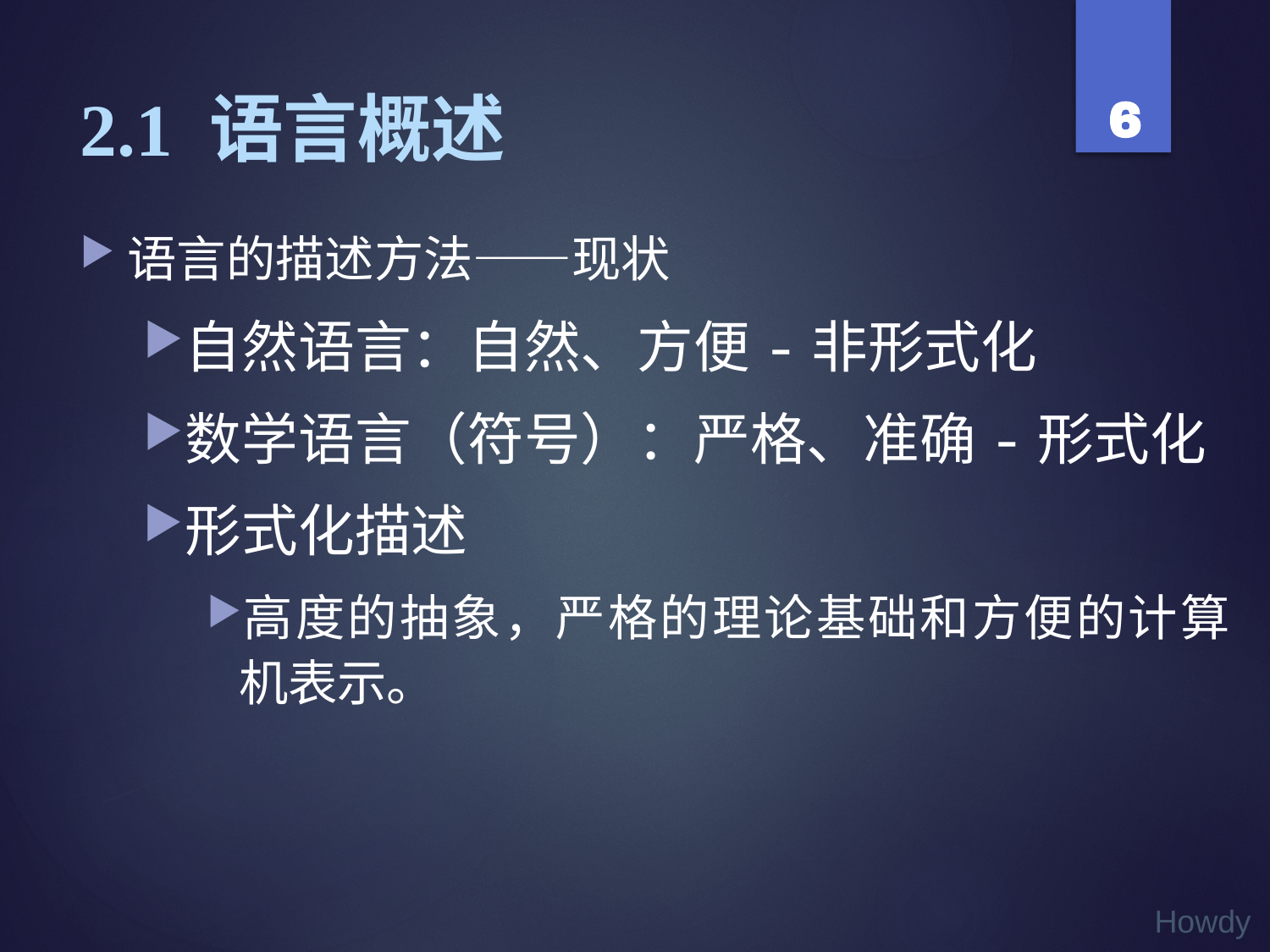

# 2.1 语言概述
语言的描述方法——现状
自然语言：自然、方便-非形式化
数学语言（符号）：严格、准确-形式化
形式化描述
高度的抽象，严格的理论基础和方便的计算机表示。